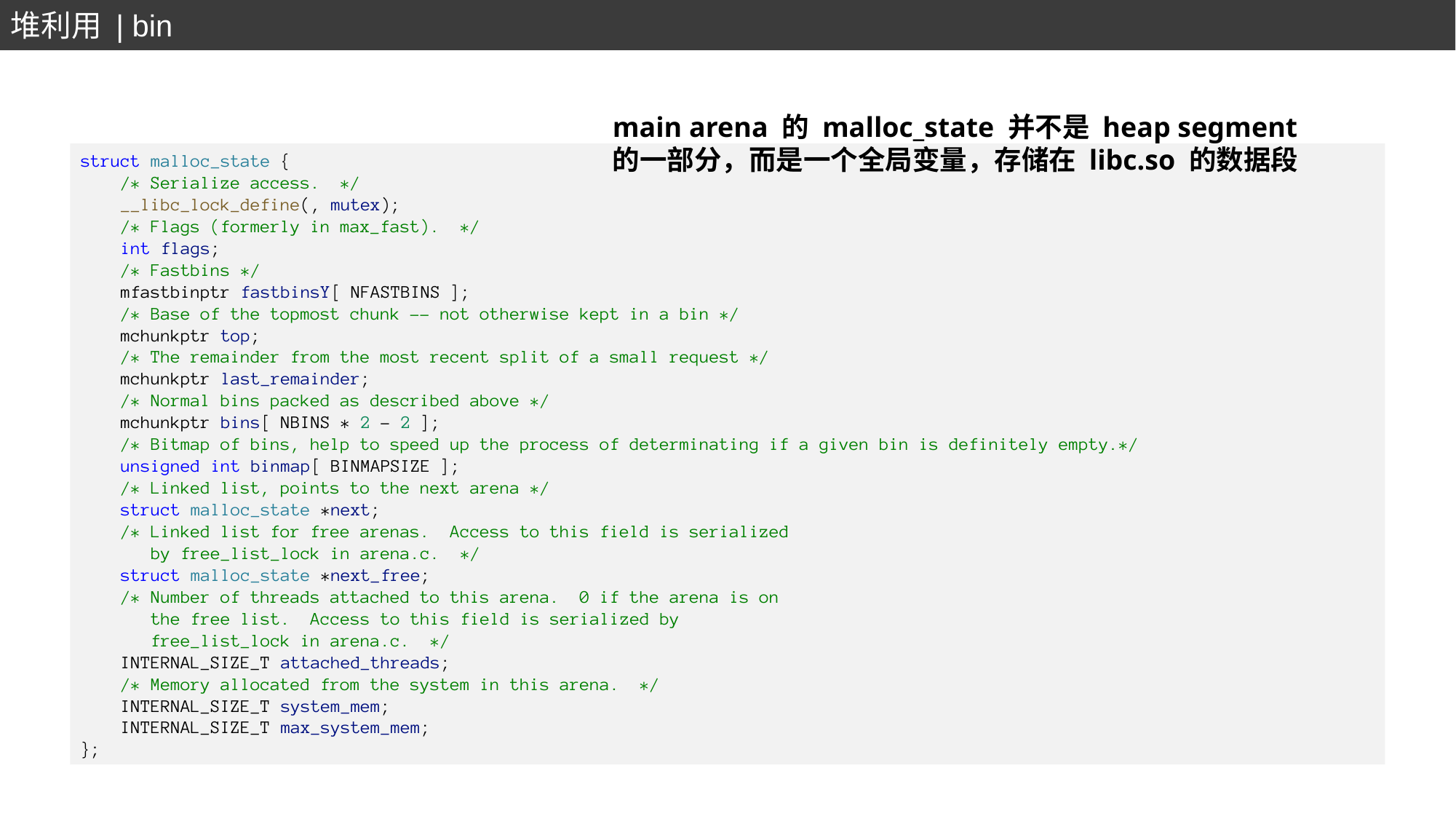

堆利用 | bin
main arena 的 malloc_state 并不是 heap segment 的一部分，而是一个全局变量，存储在 libc.so 的数据段
struct malloc_state {
    /* Serialize access.  */
    __libc_lock_define(, mutex);
    /* Flags (formerly in max_fast).  */
    int flags;
    /* Fastbins */
    mfastbinptr fastbinsY[ NFASTBINS ];
    /* Base of the topmost chunk -- not otherwise kept in a bin */
    mchunkptr top;
    /* The remainder from the most recent split of a small request */
    mchunkptr last_remainder;
    /* Normal bins packed as described above */
    mchunkptr bins[ NBINS * 2 - 2 ];
    /* Bitmap of bins, help to speed up the process of determinating if a given bin is definitely empty.*/
    unsigned int binmap[ BINMAPSIZE ];
    /* Linked list, points to the next arena */
    struct malloc_state *next;
    /* Linked list for free arenas.  Access to this field is serialized
       by free_list_lock in arena.c.  */
    struct malloc_state *next_free;
    /* Number of threads attached to this arena.  0 if the arena is on
       the free list.  Access to this field is serialized by
       free_list_lock in arena.c.  */
    INTERNAL_SIZE_T attached_threads;
    /* Memory allocated from the system in this arena.  */
    INTERNAL_SIZE_T system_mem;
    INTERNAL_SIZE_T max_system_mem;
};